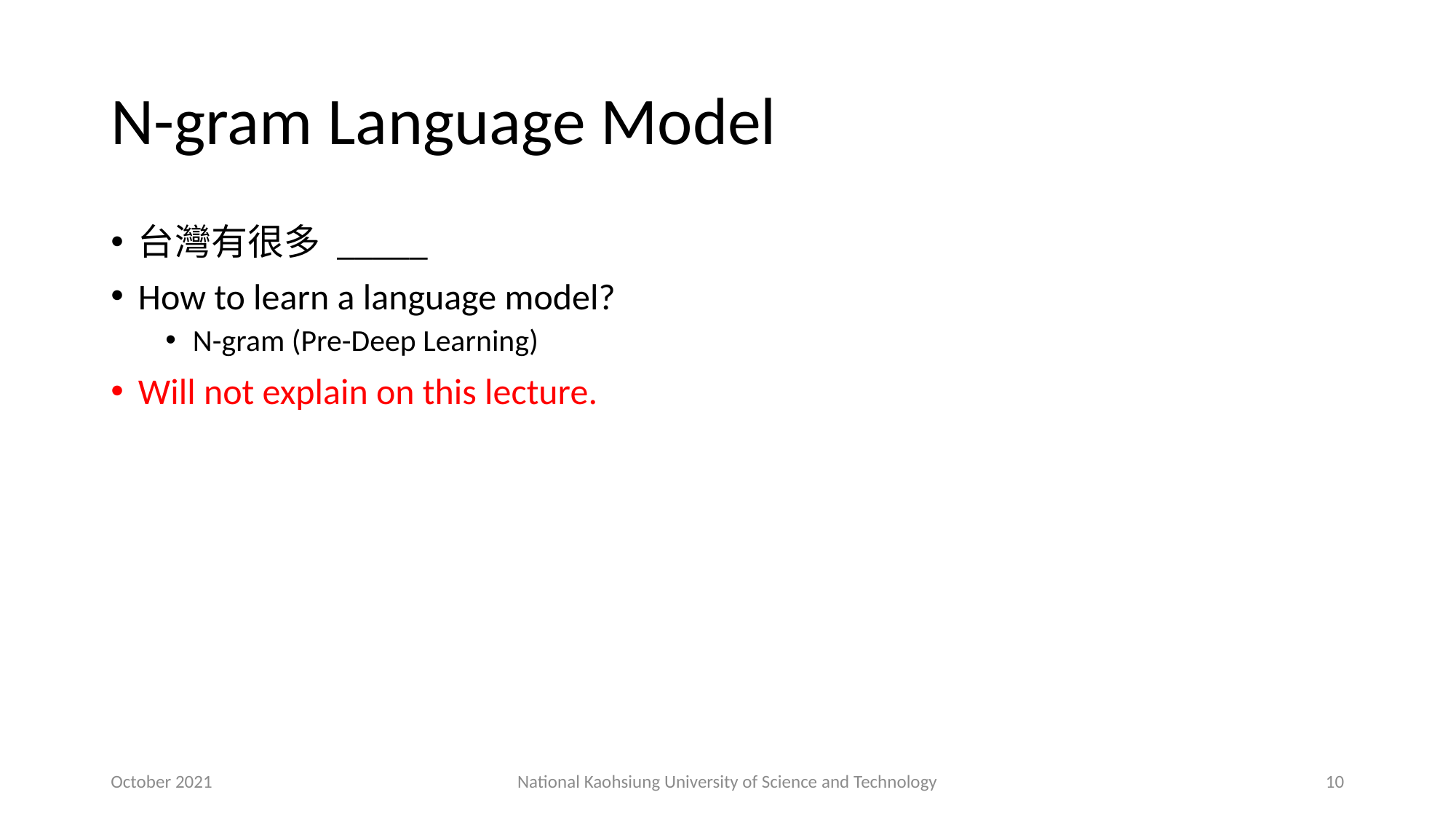

# N-gram Language Model
台灣有很多 _____
How to learn a language model?
N-gram (Pre-Deep Learning)
Will not explain on this lecture.
October 2021
National Kaohsiung University of Science and Technology
10